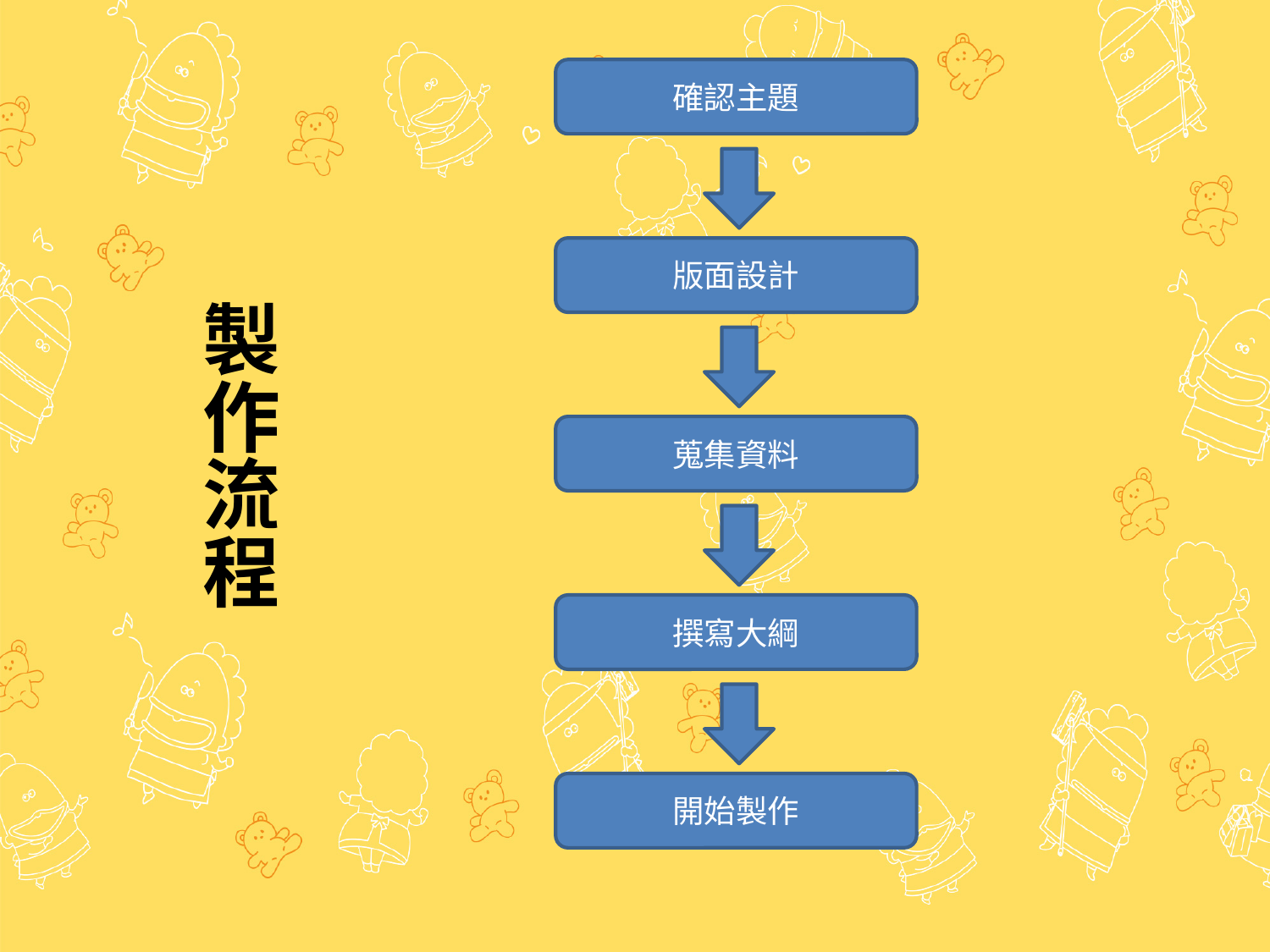

# 製作流程
確認主題

版面設計

蒐集資料

撰寫大綱

開始製作